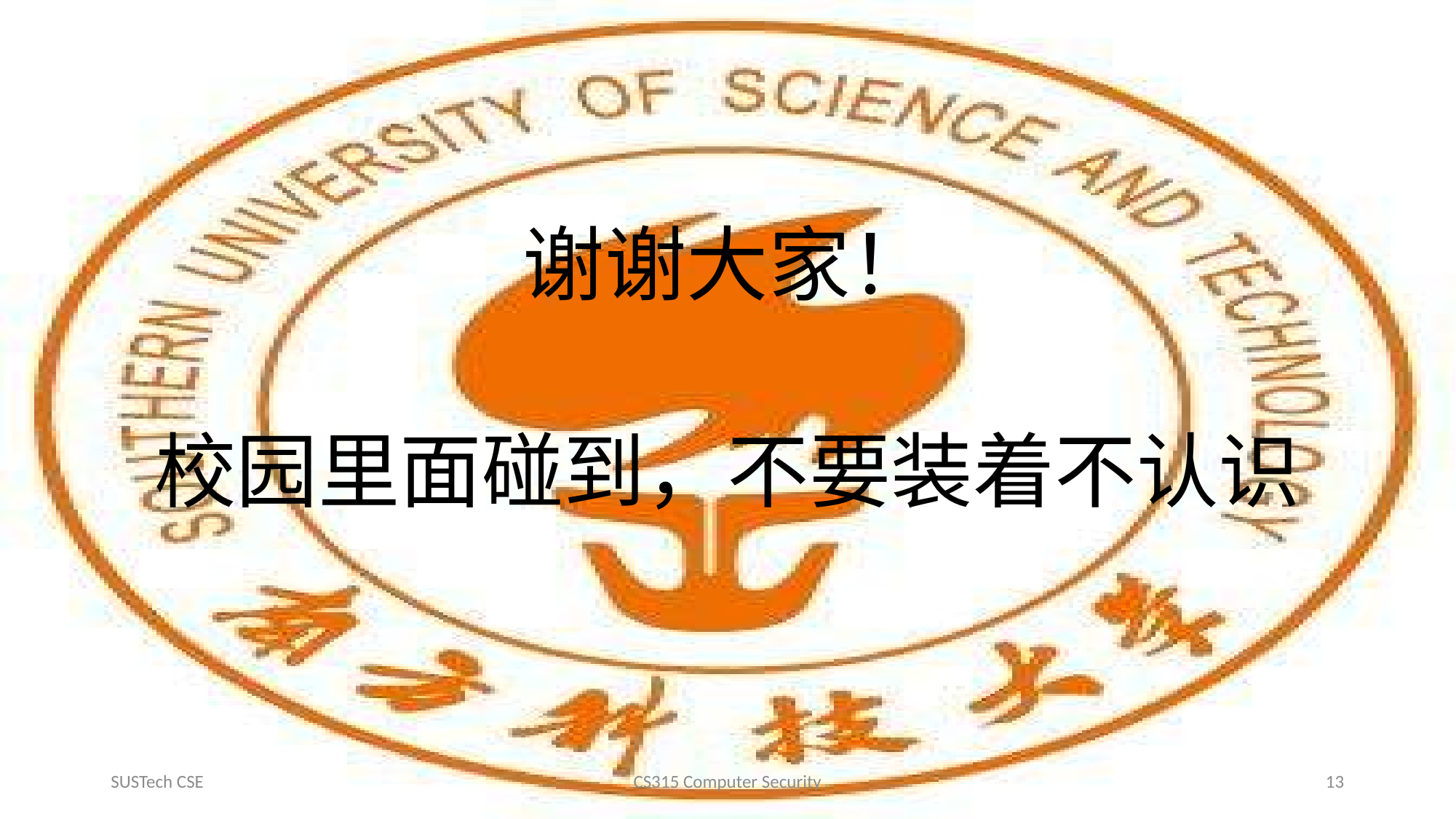

#
谢谢大家！

校园里面碰到，不要装着不认识
SUSTech CSE
CS315 Computer Security
13